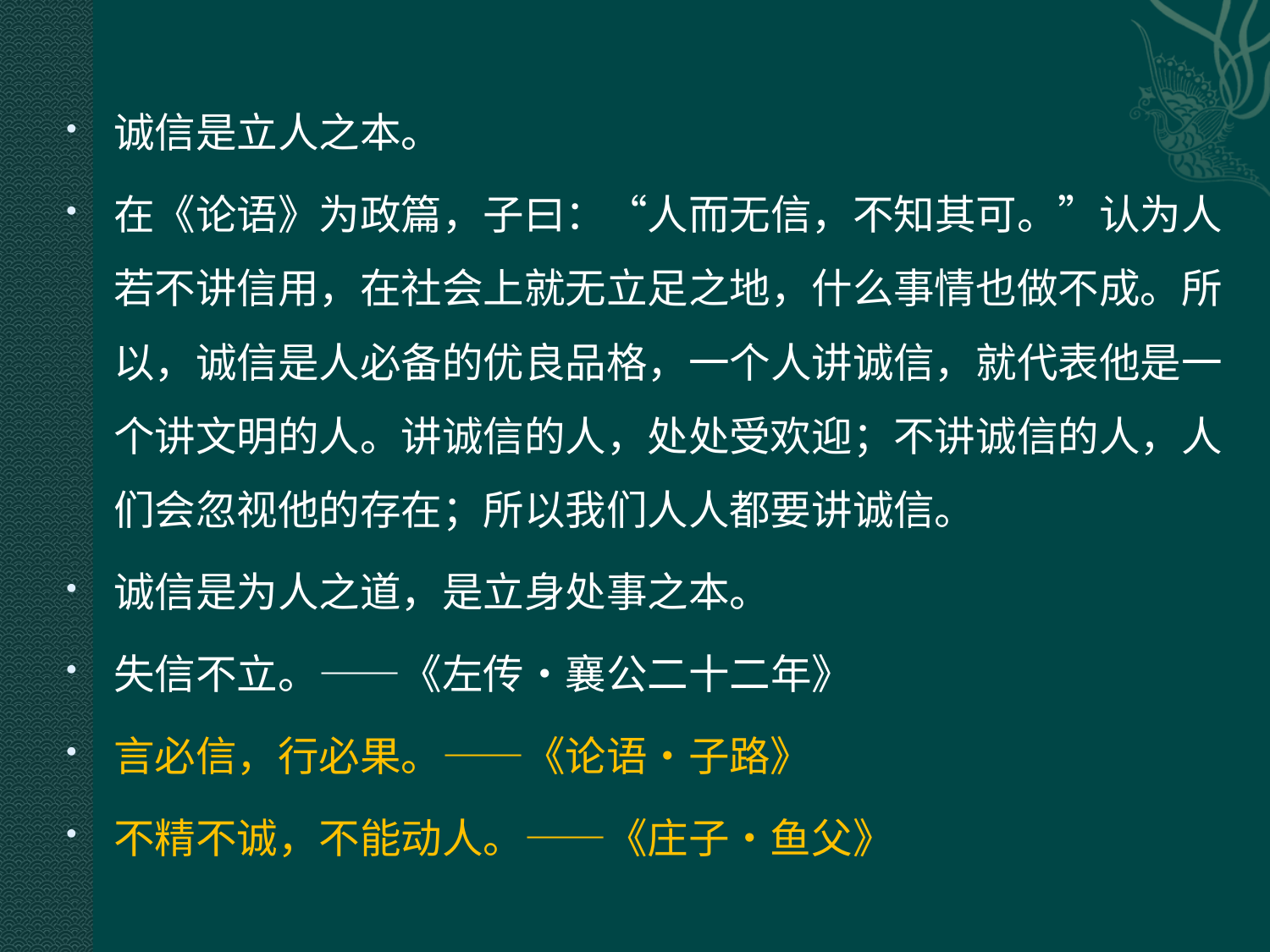

诚信是立人之本。
在《论语》为政篇，子曰：“人而无信，不知其可。”认为人若不讲信用，在社会上就无立足之地，什么事情也做不成。所以，诚信是人必备的优良品格，一个人讲诚信，就代表他是一个讲文明的人。讲诚信的人，处处受欢迎；不讲诚信的人，人们会忽视他的存在；所以我们人人都要讲诚信。
诚信是为人之道，是立身处事之本。
失信不立。——《左传•襄公二十二年》
言必信，行必果。——《论语•子路》
不精不诚，不能动人。——《庄子•鱼父》